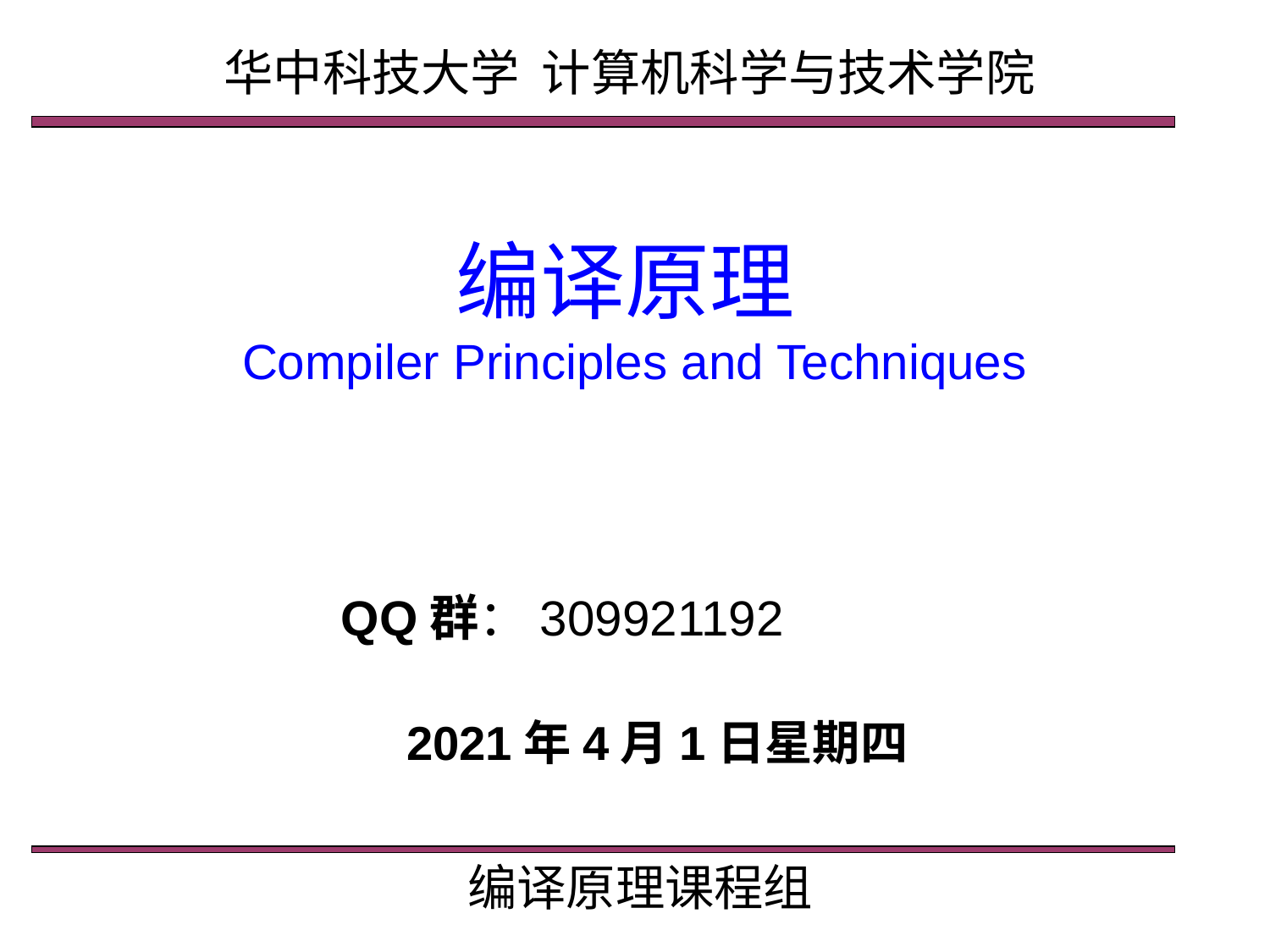

华中科技大学  计算机科学与技术学院
# 编译原理 Compiler Principles and Techniques

         QQ群：309921192
2021年4月1日星期四
编译原理课程组